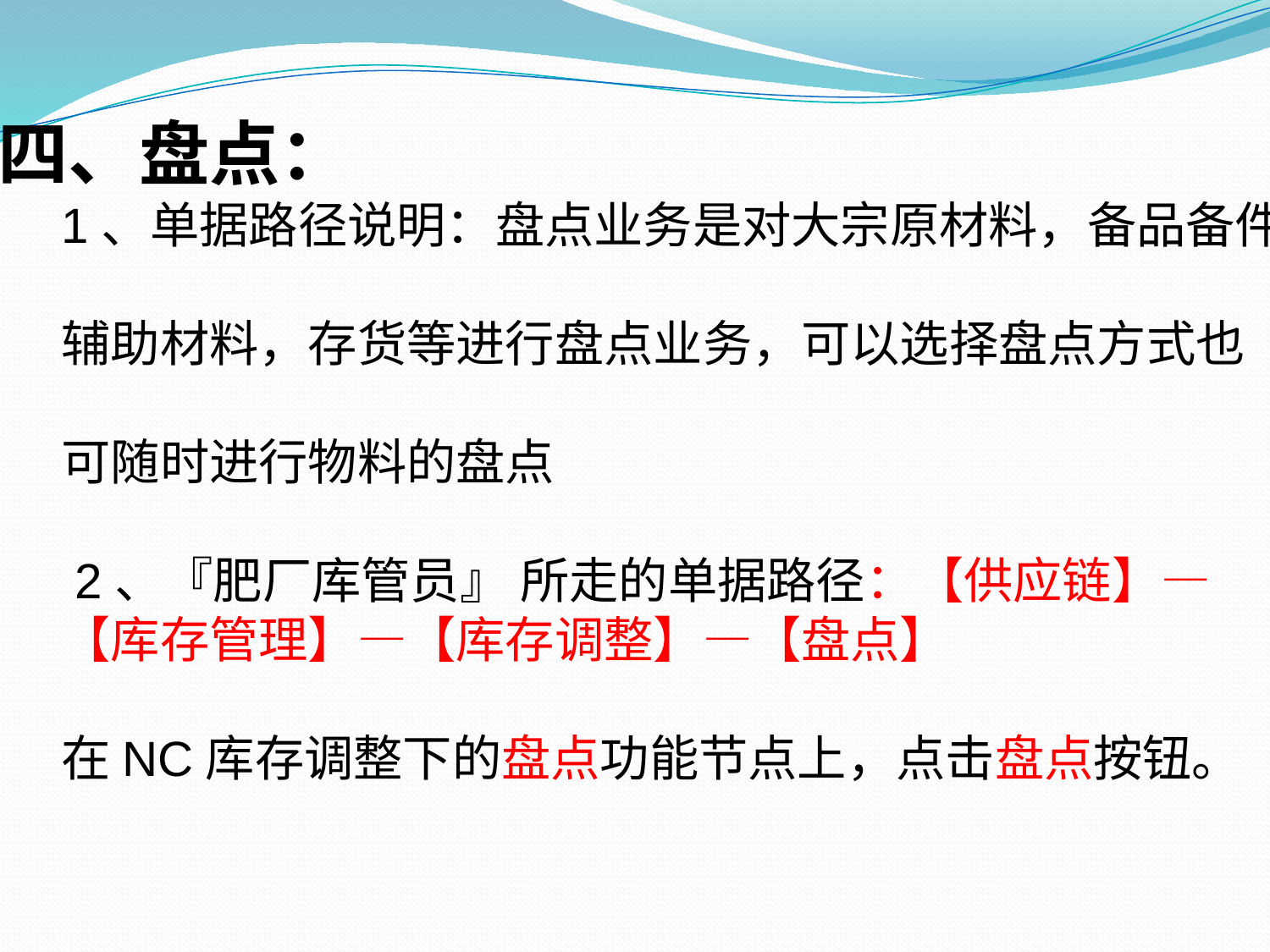

四、盘点：
1、单据路径说明：盘点业务是对大宗原材料，备品备件，

辅助材料，存货等进行盘点业务，可以选择盘点方式也

可随时进行物料的盘点

 2、『肥厂库管员』 所走的单据路径：【供应链】—
【库存管理】—【库存调整】—【盘点】

在NC库存调整下的盘点功能节点上，点击盘点按钮。